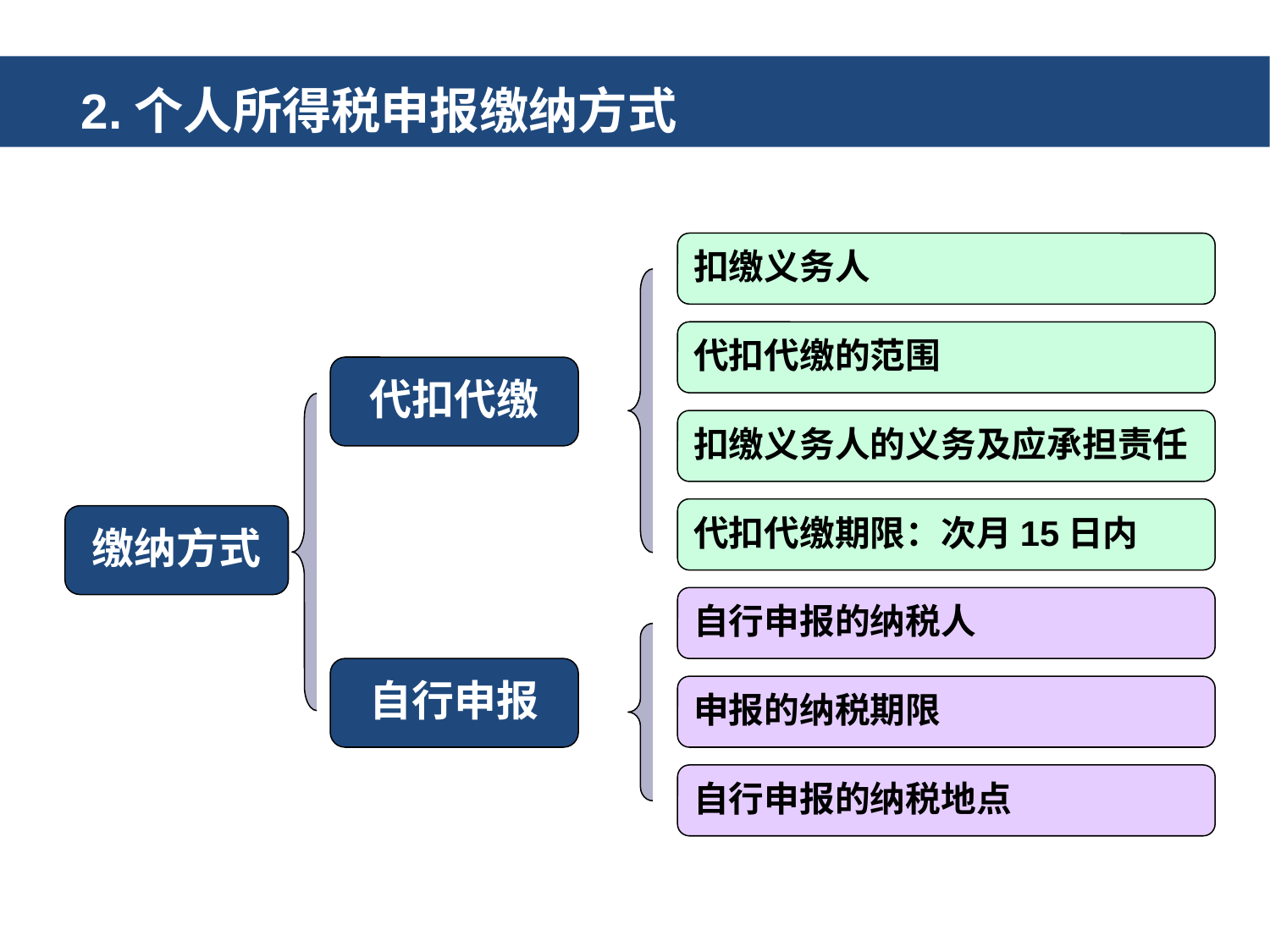

2.个人所得税申报缴纳方式

扣缴义务人

代扣代缴的范围
代扣代缴

扣缴义务人的义务及应承担责任
代扣代缴期限：次月15日内
缴纳方式
自行申报的纳税人

自行申报
申报的纳税期限
自行申报的纳税地点